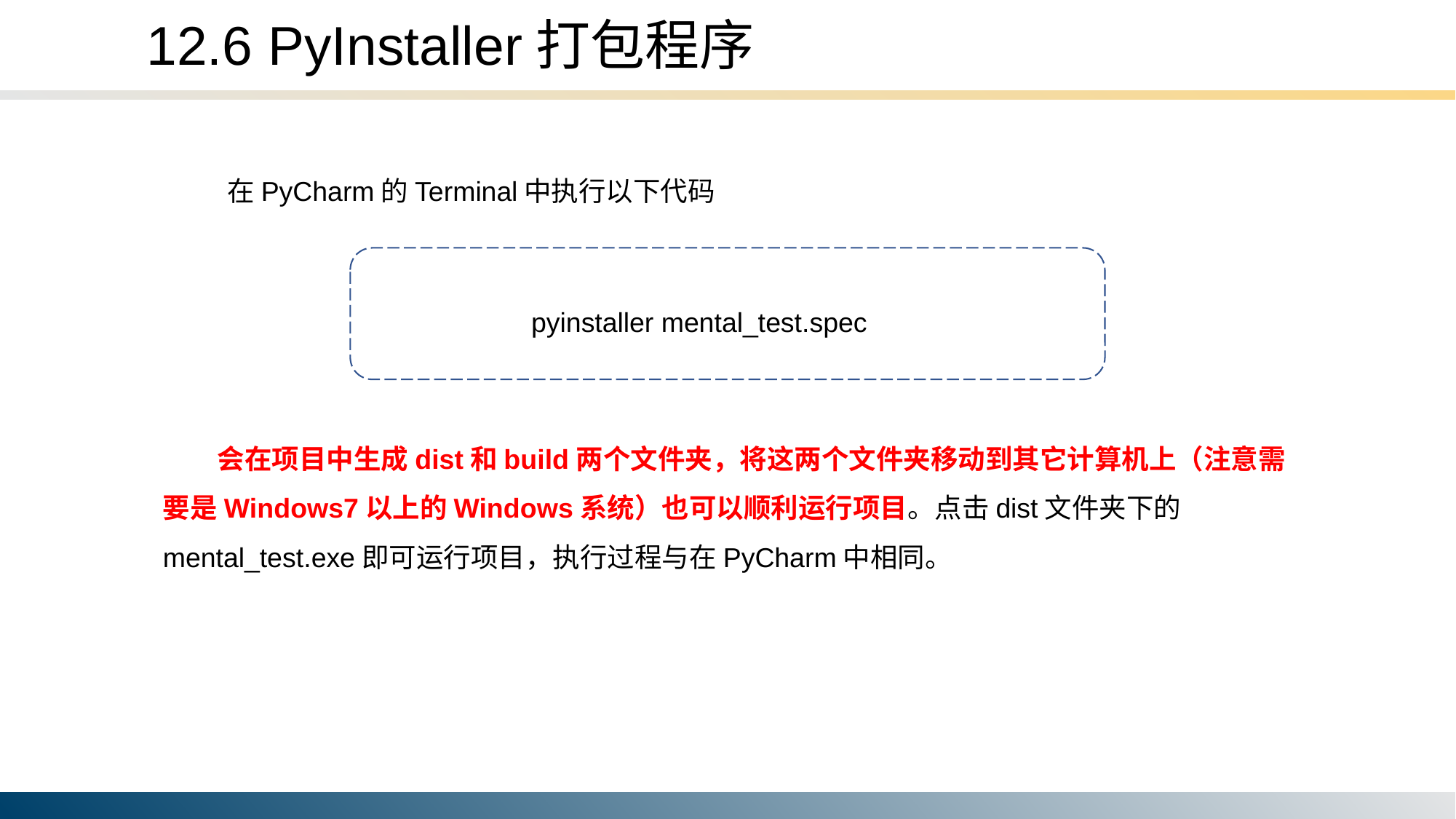

12.6 PyInstaller打包程序
在PyCharm的Terminal中执行以下代码

pyinstaller mental_test.spec
会在项目中生成dist和build两个文件夹，将这两个文件夹移动到其它计算机上（注意需要是Windows7以上的Windows系统）也可以顺利运行项目。点击dist文件夹下的mental_test.exe即可运行项目，执行过程与在PyCharm中相同。